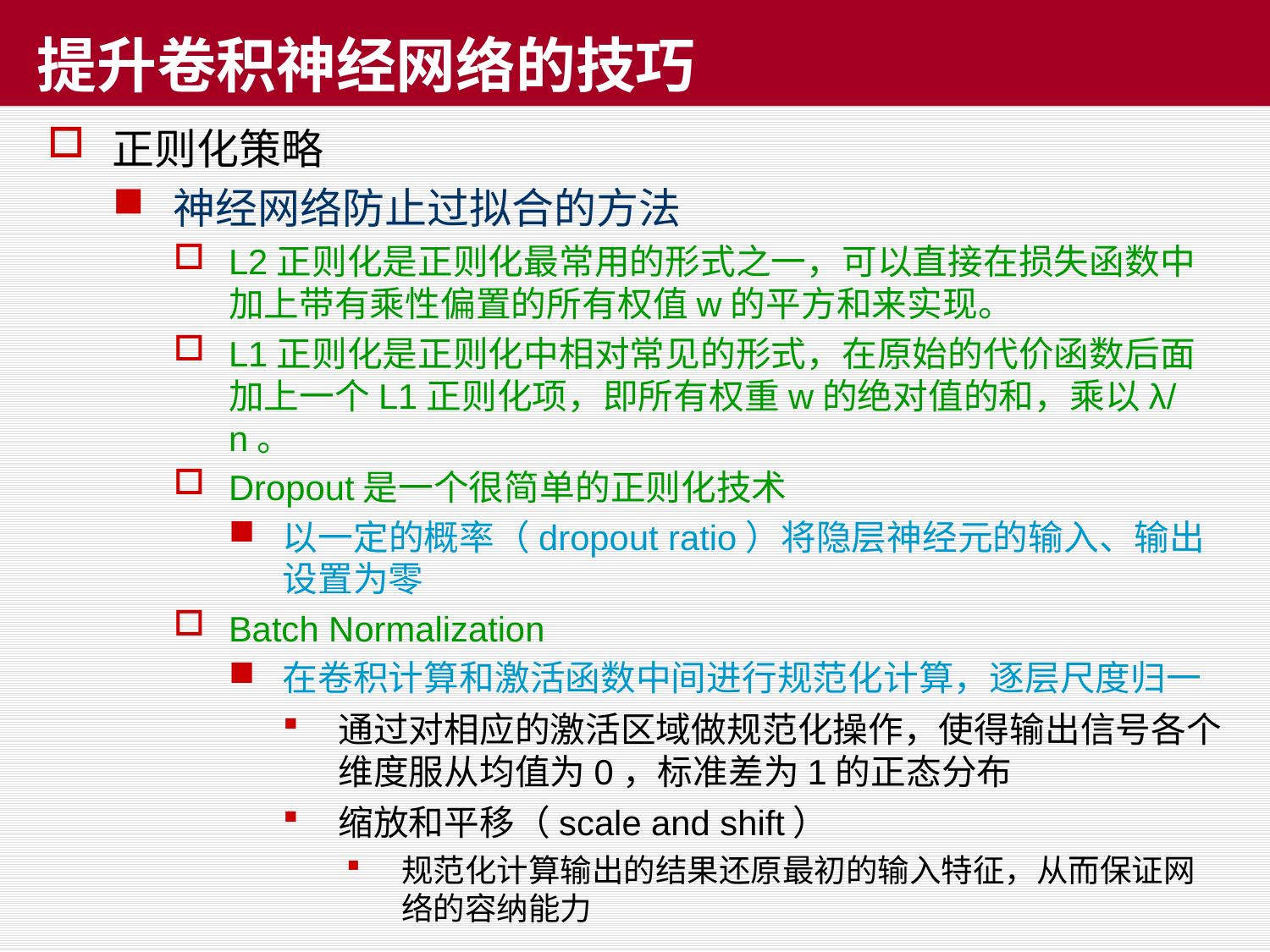

# 提升卷积神经网络的技巧
正则化策略
神经网络防止过拟合的方法
L2正则化是正则化最常用的形式之一，可以直接在损失函数中加上带有乘性偏置的所有权值w的平方和来实现。
L1正则化是正则化中相对常见的形式，在原始的代价函数后面加上一个L1正则化项，即所有权重w的绝对值的和，乘以λ/n。
Dropout是一个很简单的正则化技术
以一定的概率（dropout ratio）将隐层神经元的输入、输出设置为零
Batch Normalization
在卷积计算和激活函数中间进行规范化计算，逐层尺度归一
通过对相应的激活区域做规范化操作，使得输出信号各个维度服从均值为0，标准差为1的正态分布
缩放和平移（scale and shift）
规范化计算输出的结果还原最初的输入特征，从而保证网络的容纳能力